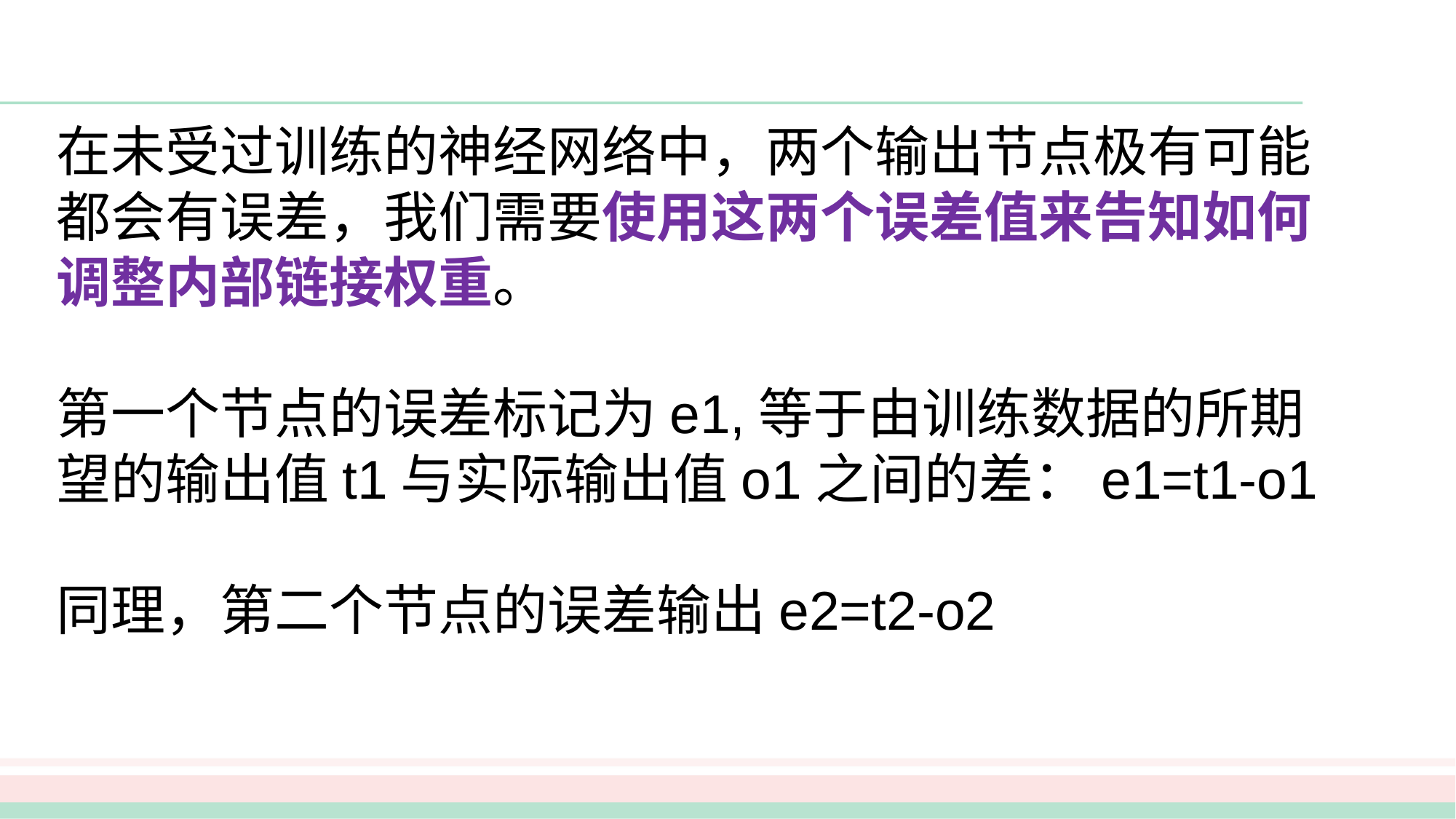

在未受过训练的神经网络中，两个输出节点极有可能都会有误差，我们需要使用这两个误差值来告知如何调整内部链接权重。

第一个节点的误差标记为e1,等于由训练数据的所期望的输出值t1与实际输出值o1之间的差：e1=t1-o1

同理，第二个节点的误差输出e2=t2-o2